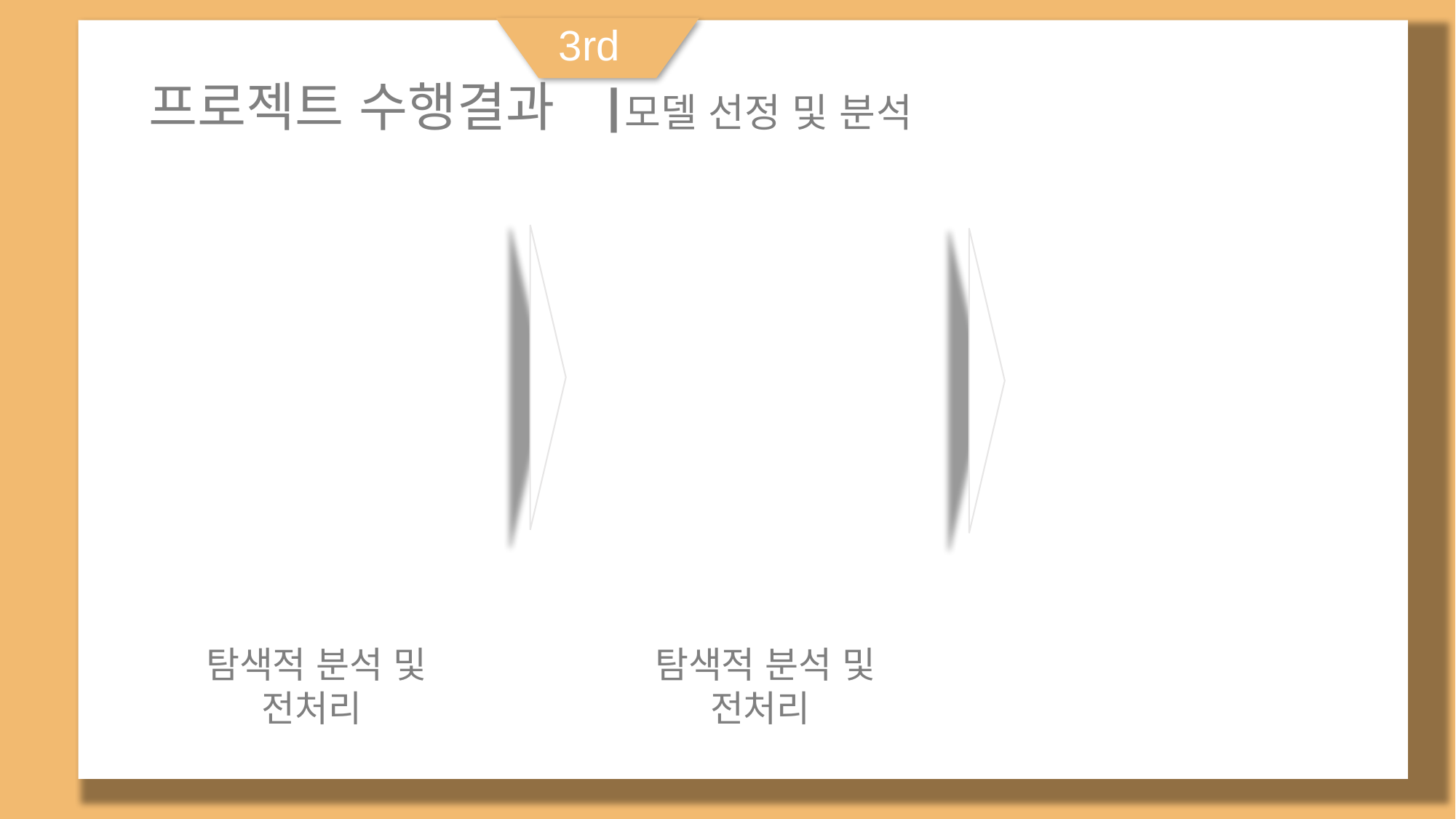

3rd

프로젝트 수행결과
모델 선정 및 분석

프로젝트 수행절차 & 방법

탐색적 분석 및 전처리
탐색적 분석 및 전처리